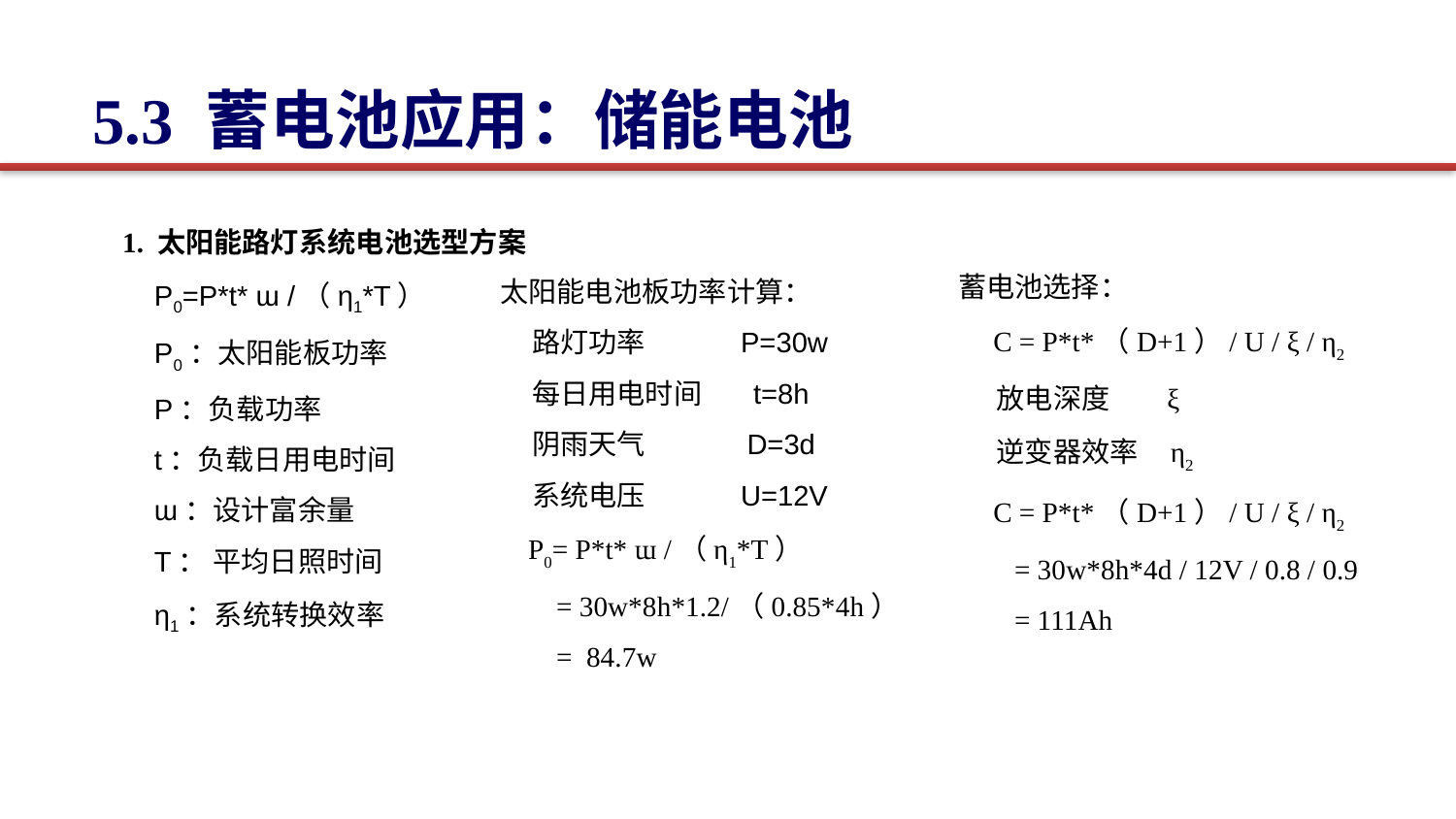

5.3 蓄电池应用：储能电池

1. 太阳能路灯系统电池选型方案
    P0=P*t* ɯ /（η1*T）
    P0：太阳能板功率
    P：负载功率
    t：负载日用电时间
    ɯ：设计富余量
    T： 平均日照时间
    η1：系统转换效率
太阳能电池板功率计算：
    路灯功率              P=30w
    每日用电时间       t=8h
    阴雨天气               D=3d
    系统电压              U=12V
    P0= P*t* ɯ /（η1*T）
        = 30w*8h*1.2/（0.85*4h）
        =  84.7w
蓄电池选择：
     C = P*t*（D+1）/ U / ξ / η2
     放电深度        ξ
     逆变器效率    η2
     C = P*t*（D+1）/ U / ξ / η2
        = 30w*8h*4d / 12V / 0.8 / 0.9
        = 111Ah